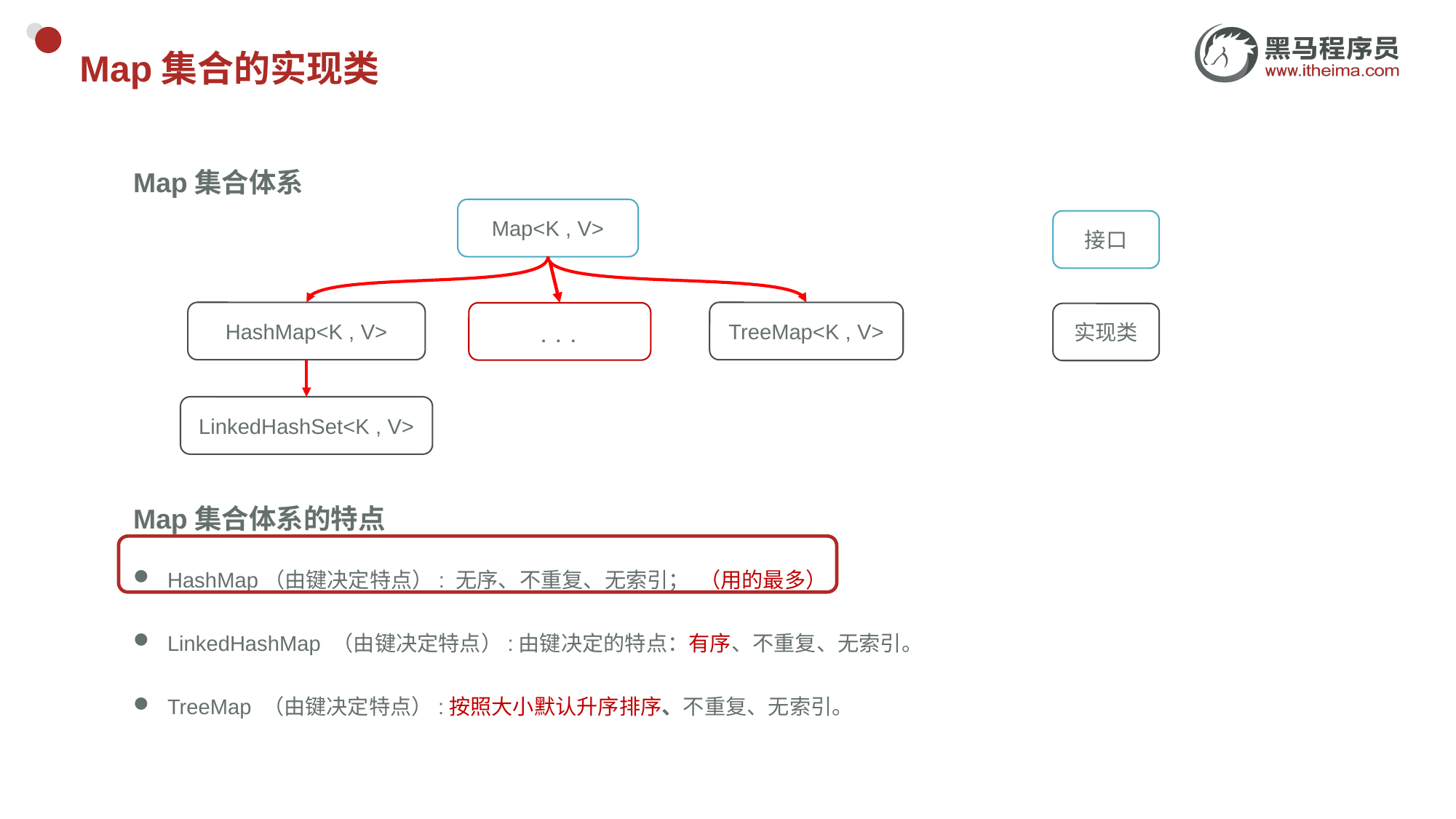

# Map集合的实现类

Map集合体系
Map<K , V>
接口
TreeMap<K , V>
HashMap<K , V>
...
实现类
LinkedHashSet<K , V>
Map集合体系的特点
HashMap（由键决定特点）: 无序、不重复、无索引；  （用的最多）
LinkedHashMap （由键决定特点）:由键决定的特点：有序、不重复、无索引。
TreeMap （由键决定特点）:按照大小默认升序排序、不重复、无索引。